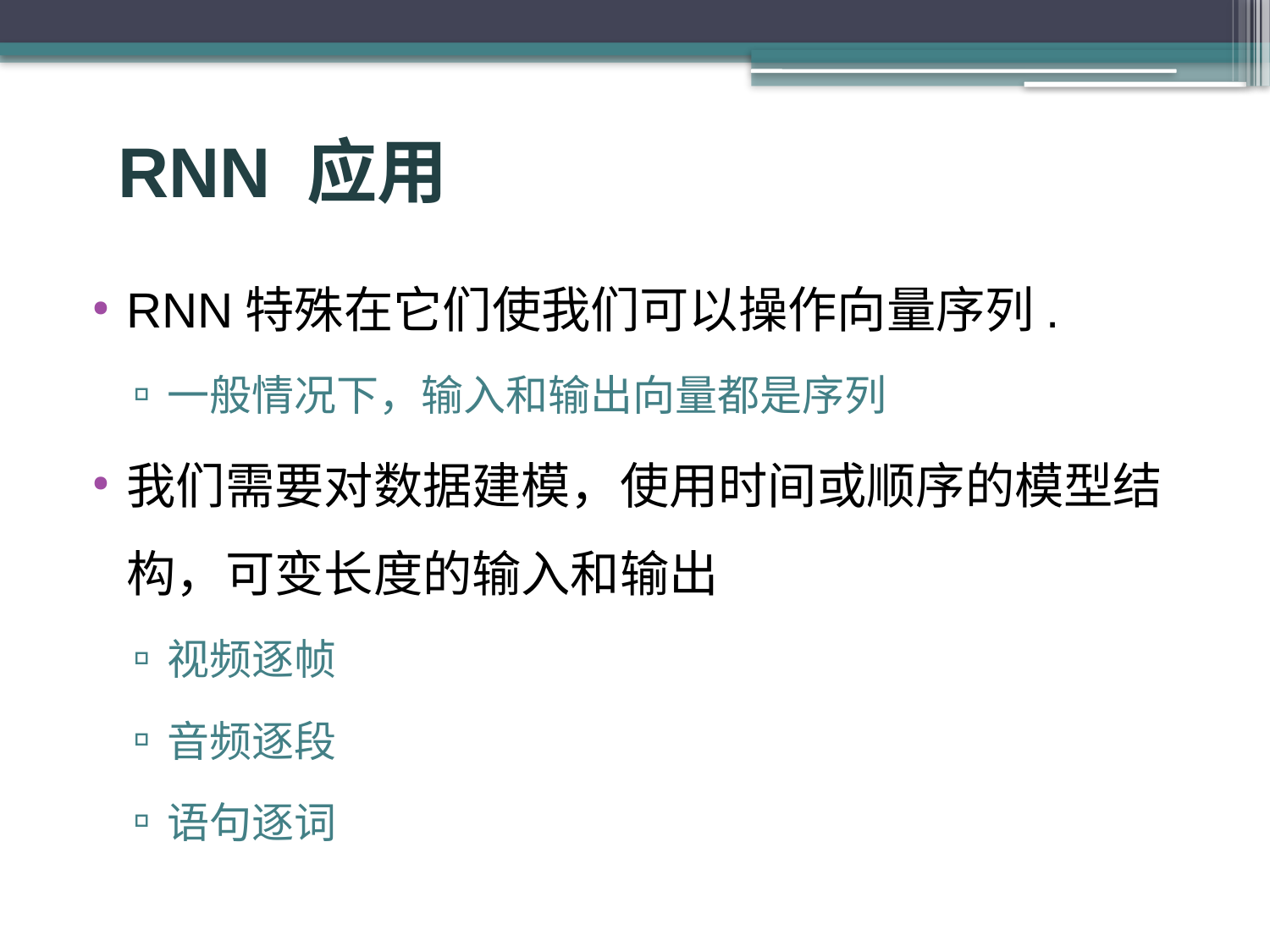

# RNN 应用
RNN特殊在它们使我们可以操作向量序列.
一般情况下，输入和输出向量都是序列
我们需要对数据建模，使用时间或顺序的模型结构，可变长度的输入和输出
视频逐帧
音频逐段
语句逐词